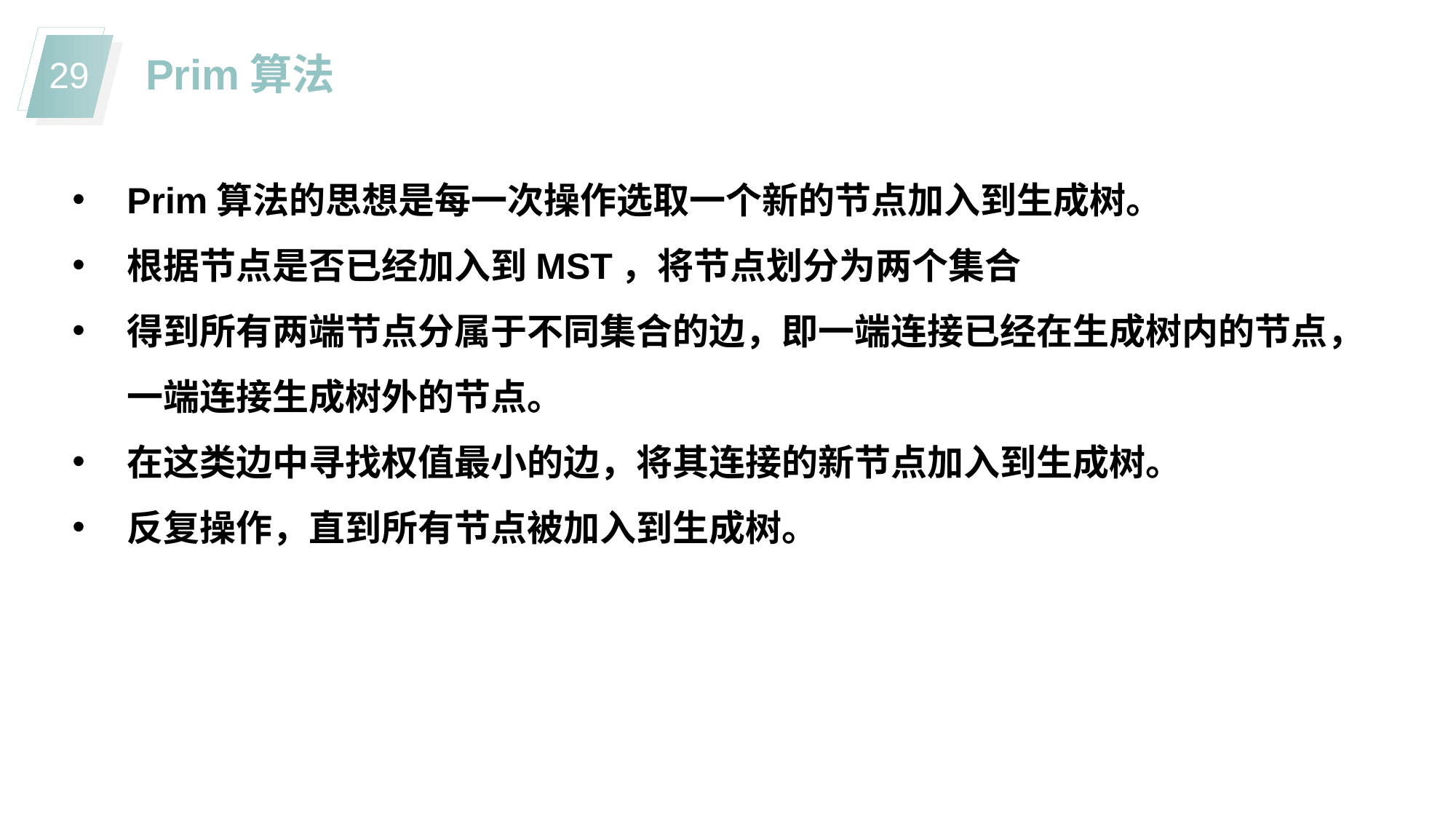

Prim算法
Prim算法的思想是每一次操作选取一个新的节点加入到生成树。
根据节点是否已经加入到MST，将节点划分为两个集合
得到所有两端节点分属于不同集合的边，即一端连接已经在生成树内的节点，一端连接生成树外的节点。
在这类边中寻找权值最小的边，将其连接的新节点加入到生成树。
反复操作，直到所有节点被加入到生成树。